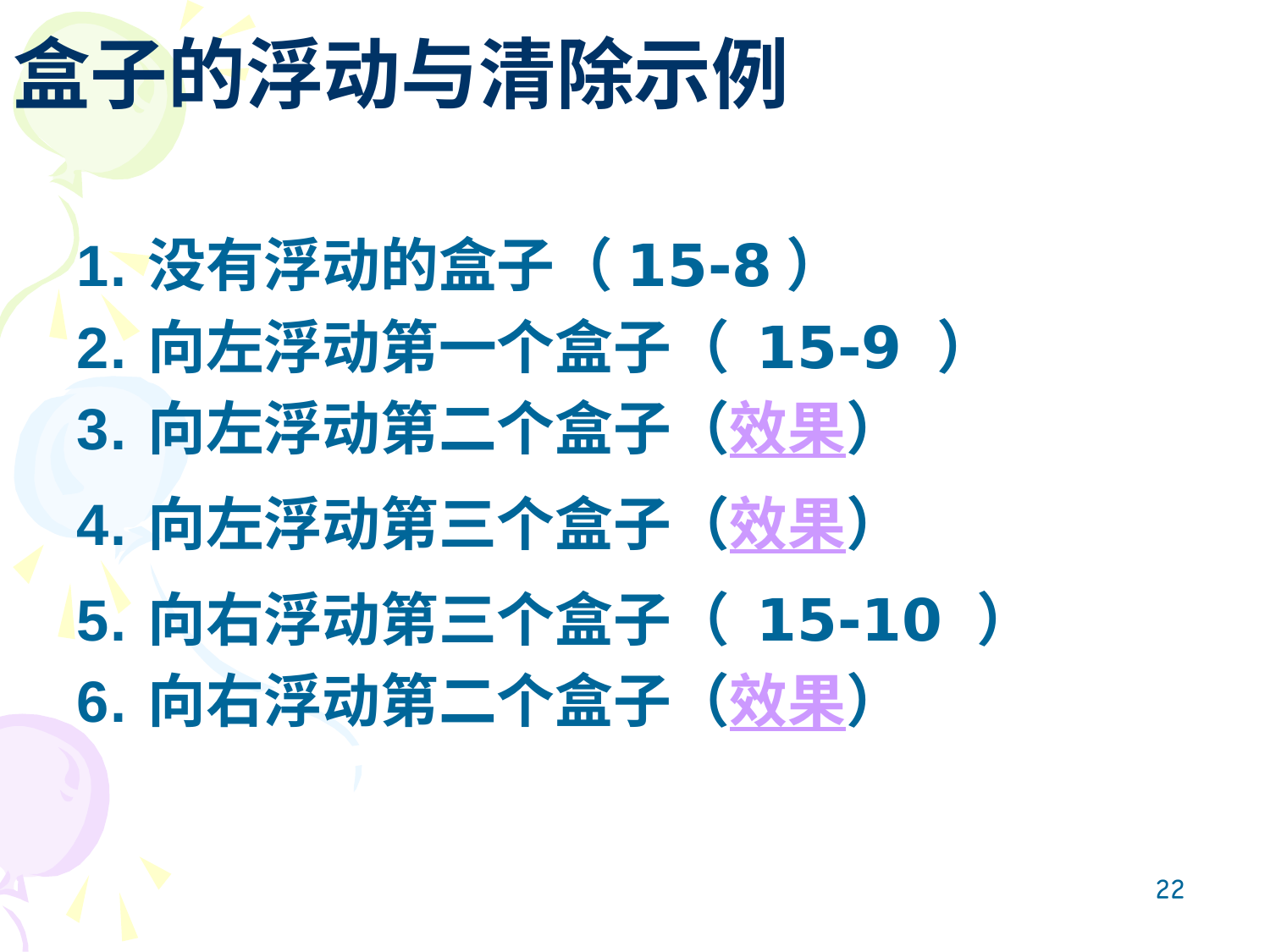

盒子的浮动与清除示例
没有浮动的盒子（15-8）
向左浮动第一个盒子（ 15-9 ）
向左浮动第二个盒子（效果）
向左浮动第三个盒子（效果）
向右浮动第三个盒子（ 15-10 ）
向右浮动第二个盒子（效果）
22